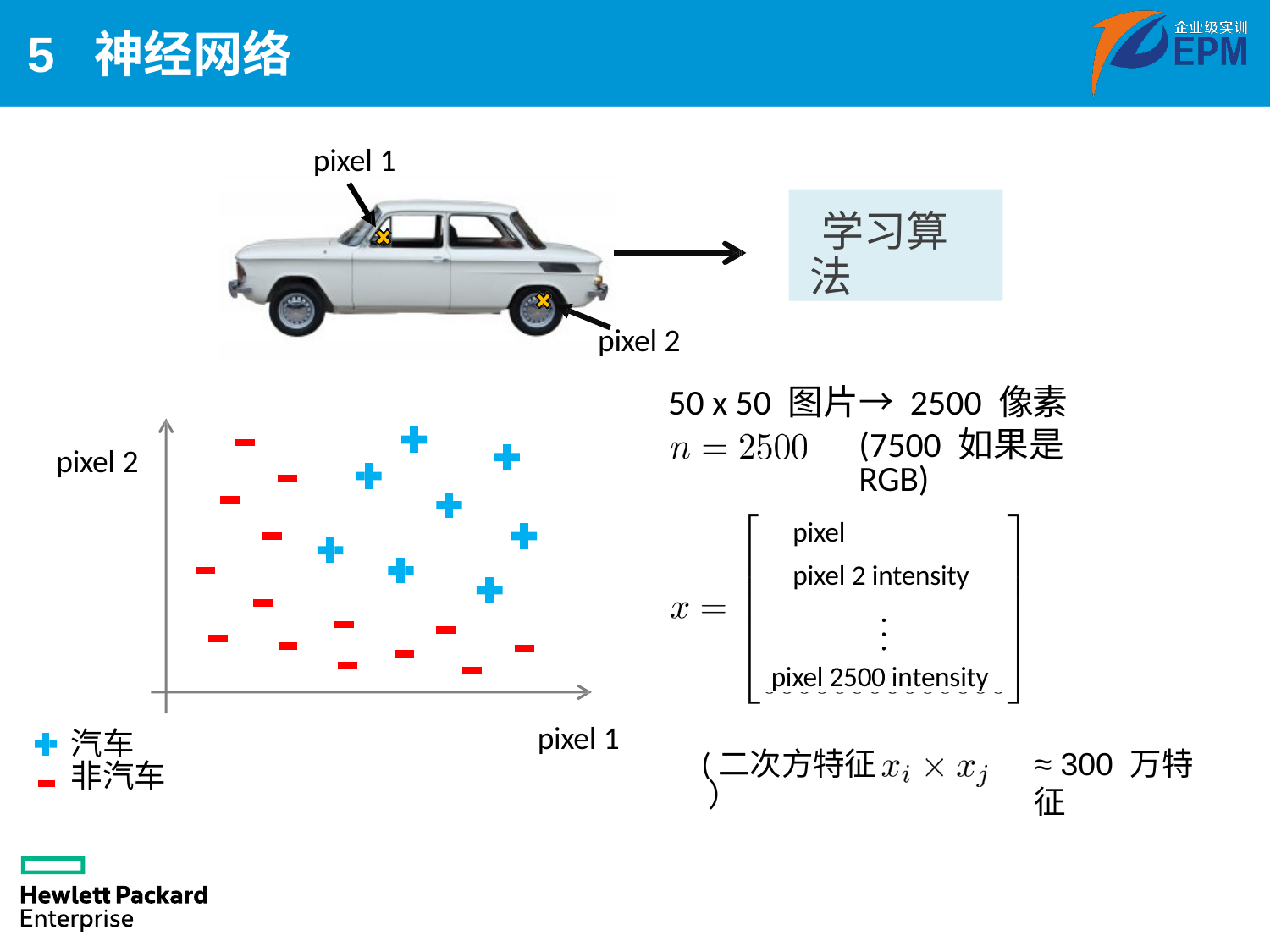

# 5  神经网络
pixel 1

学习算法

pixel 2
50 x 50 图片→ 2500 像素

(7500 如果是 RGB)

1 intensity

pixel 2

pixel
pixel 2 intensity

pixel 2500 intensity

pixel 1
汽车
非汽车

≈ 300 万特征

(二次方特征                  ）